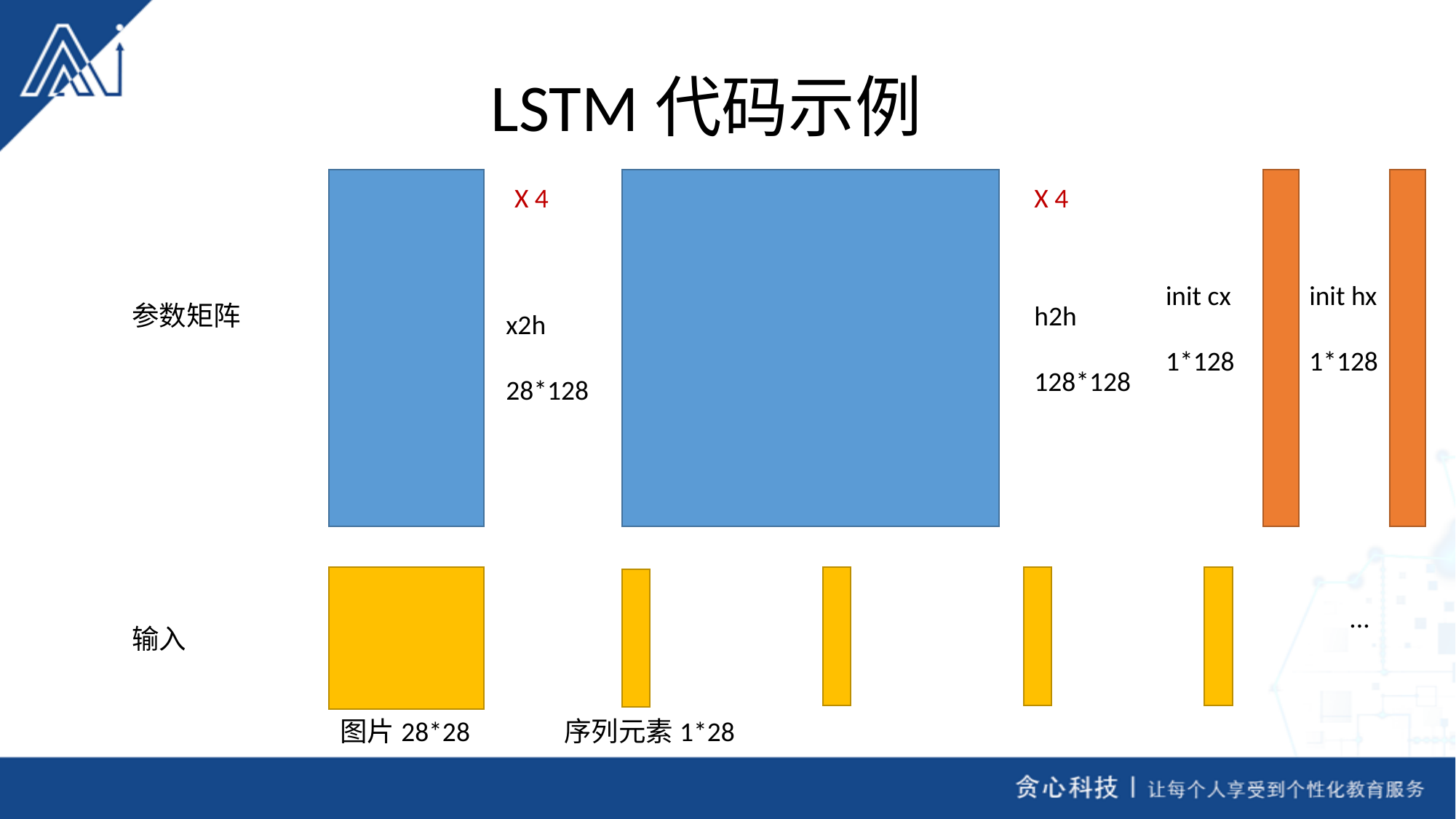

# LSTM代码示例

h2h

128*128
x2h

28*128

...

X 4
X 4
init cx

1*128
init hx

1*128
参数矩阵
输入
图片28*28
序列元素1*28